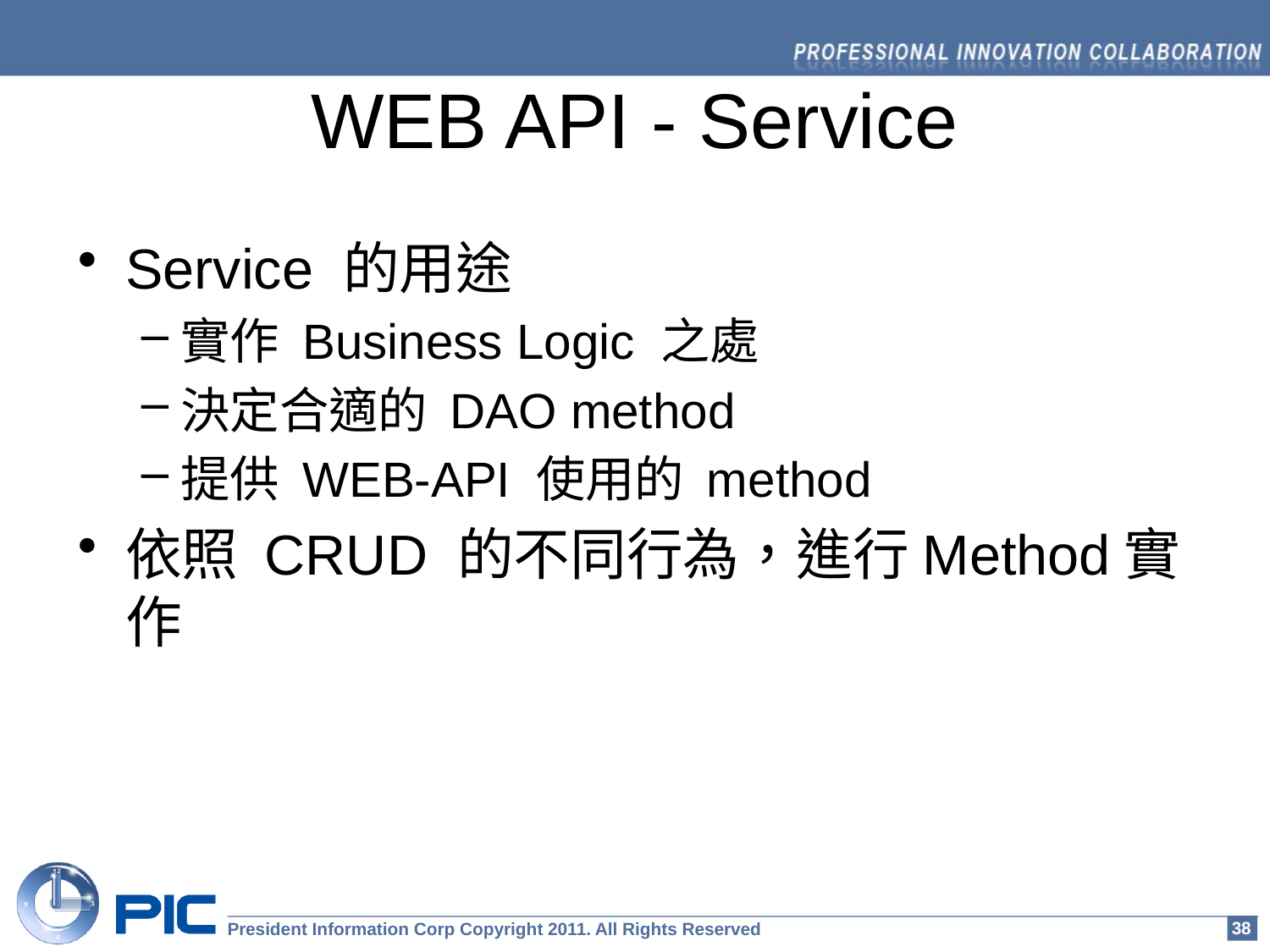

# WEB API - Service
Service 的用途
實作 Business Logic 之處
決定合適的 DAO method
提供 WEB-API 使用的 method
依照 CRUD 的不同行為，進行Method實作